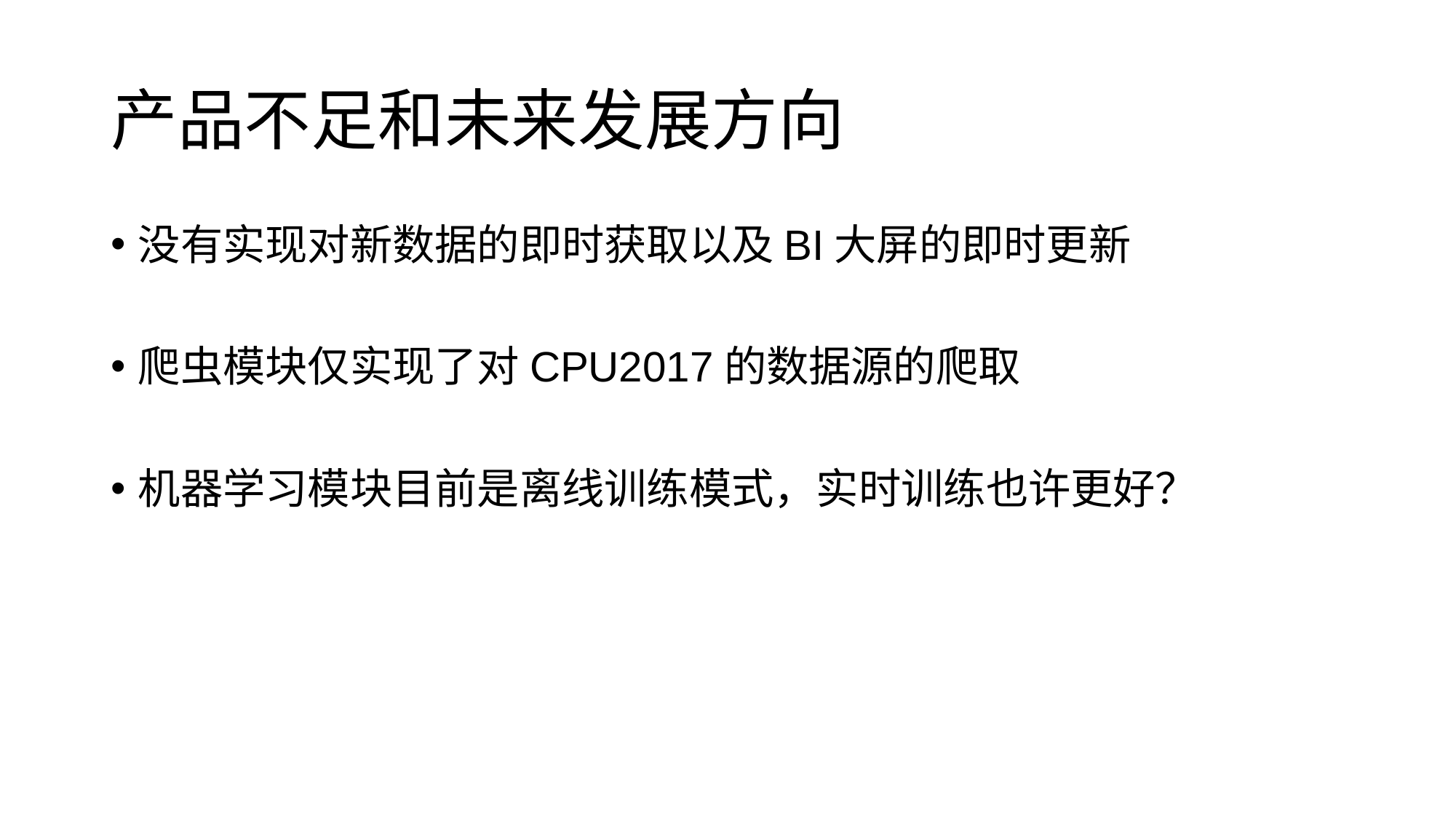

# 产品不足和未来发展方向
没有实现对新数据的即时获取以及BI大屏的即时更新

爬虫模块仅实现了对CPU2017的数据源的爬取

机器学习模块目前是离线训练模式，实时训练也许更好？